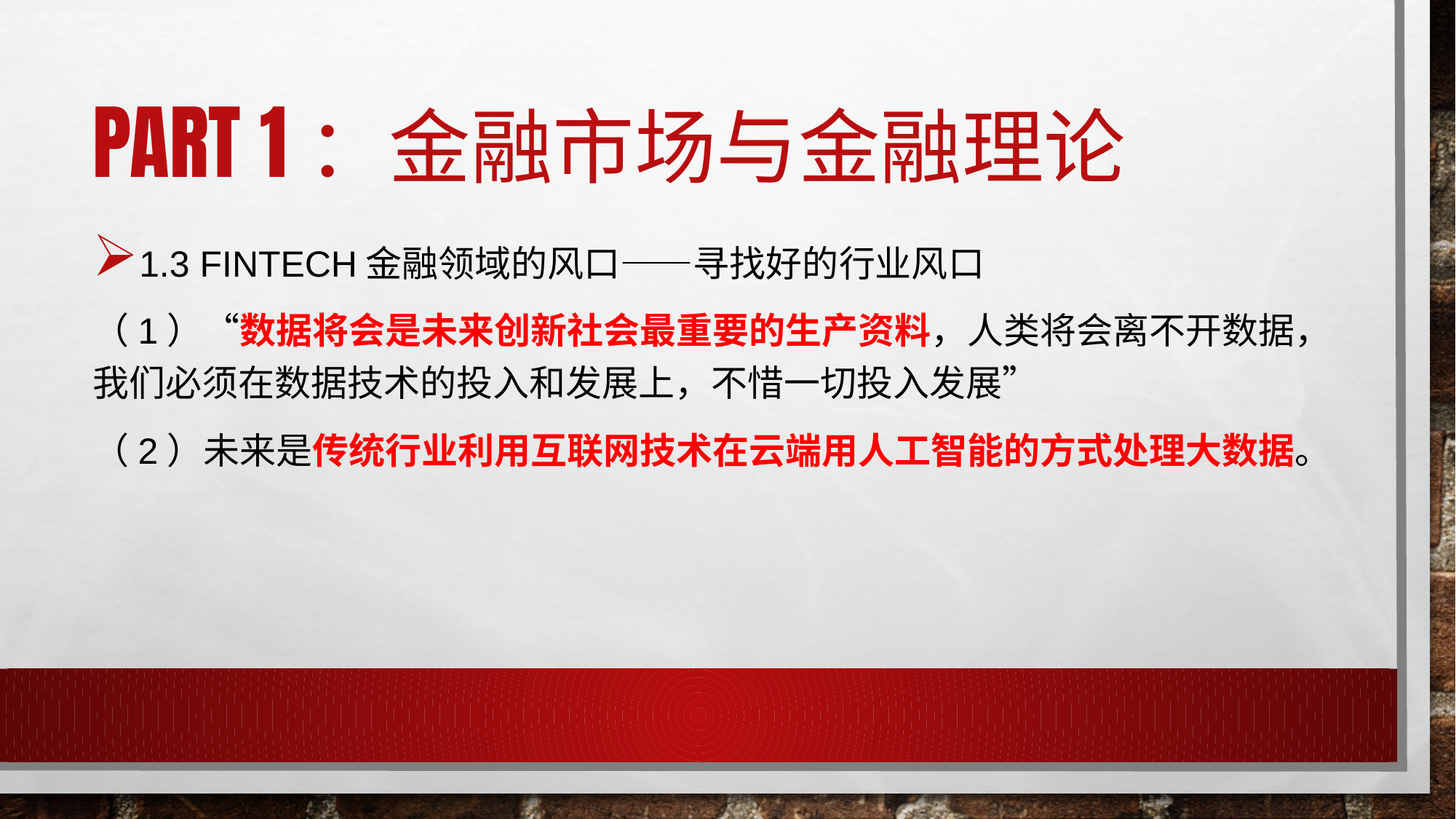

# Part 1：金融市场与金融理论
1.3 Fintech金融领域的风口——寻找好的行业风口
（1）“数据将会是未来创新社会最重要的生产资料，人类将会离不开数据，我们必须在数据技术的投入和发展上，不惜一切投⼊发展”
（2）未来是传统行业利用互联网技术在云端用人工智能的方式处理大数据。